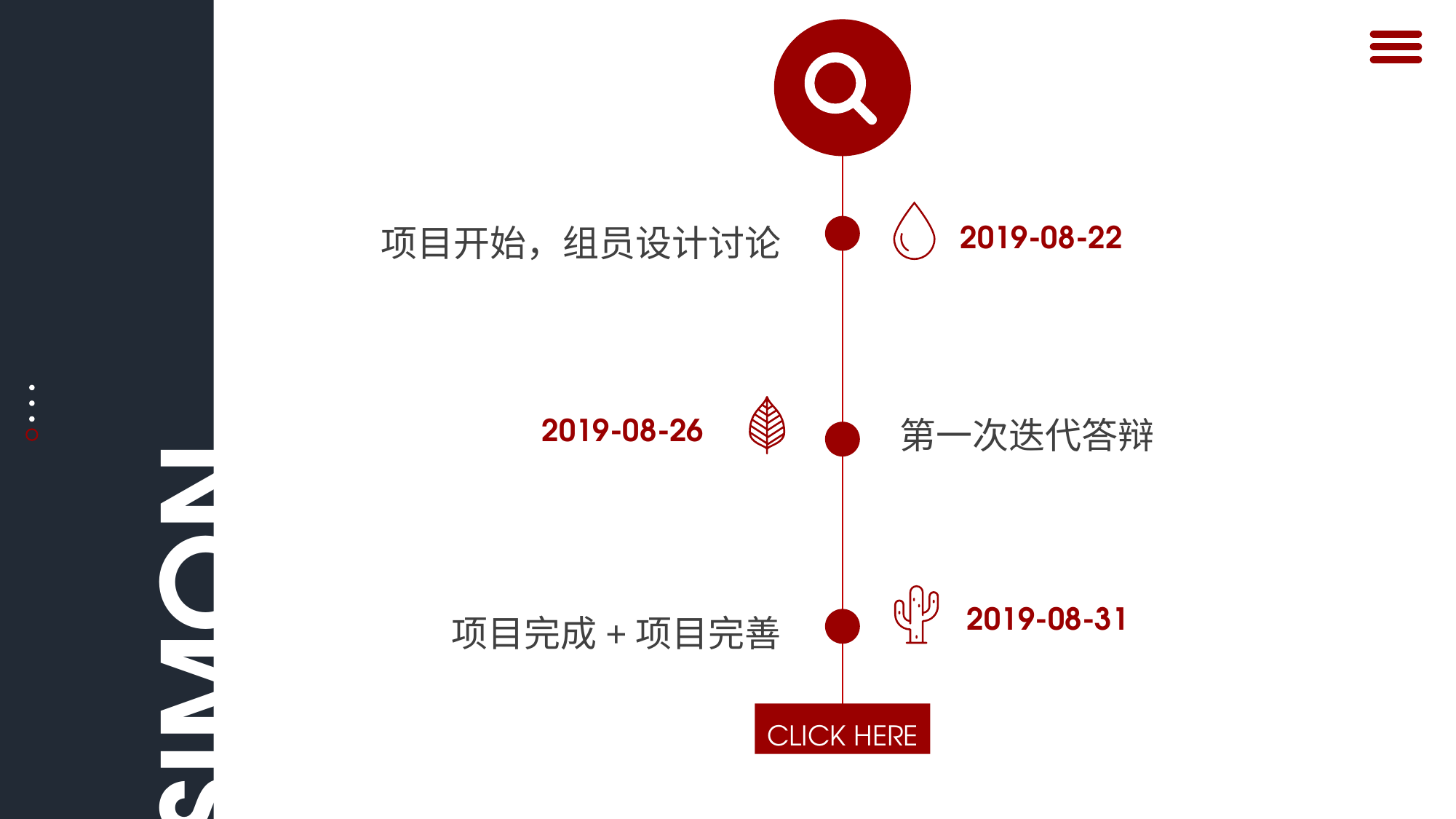

2019-08-22
项目开始，组员设计讨论

2019-08-26
第一次迭代答辩
SIMON

2019-08-31
项目完成+项目完善
CLICK HERE